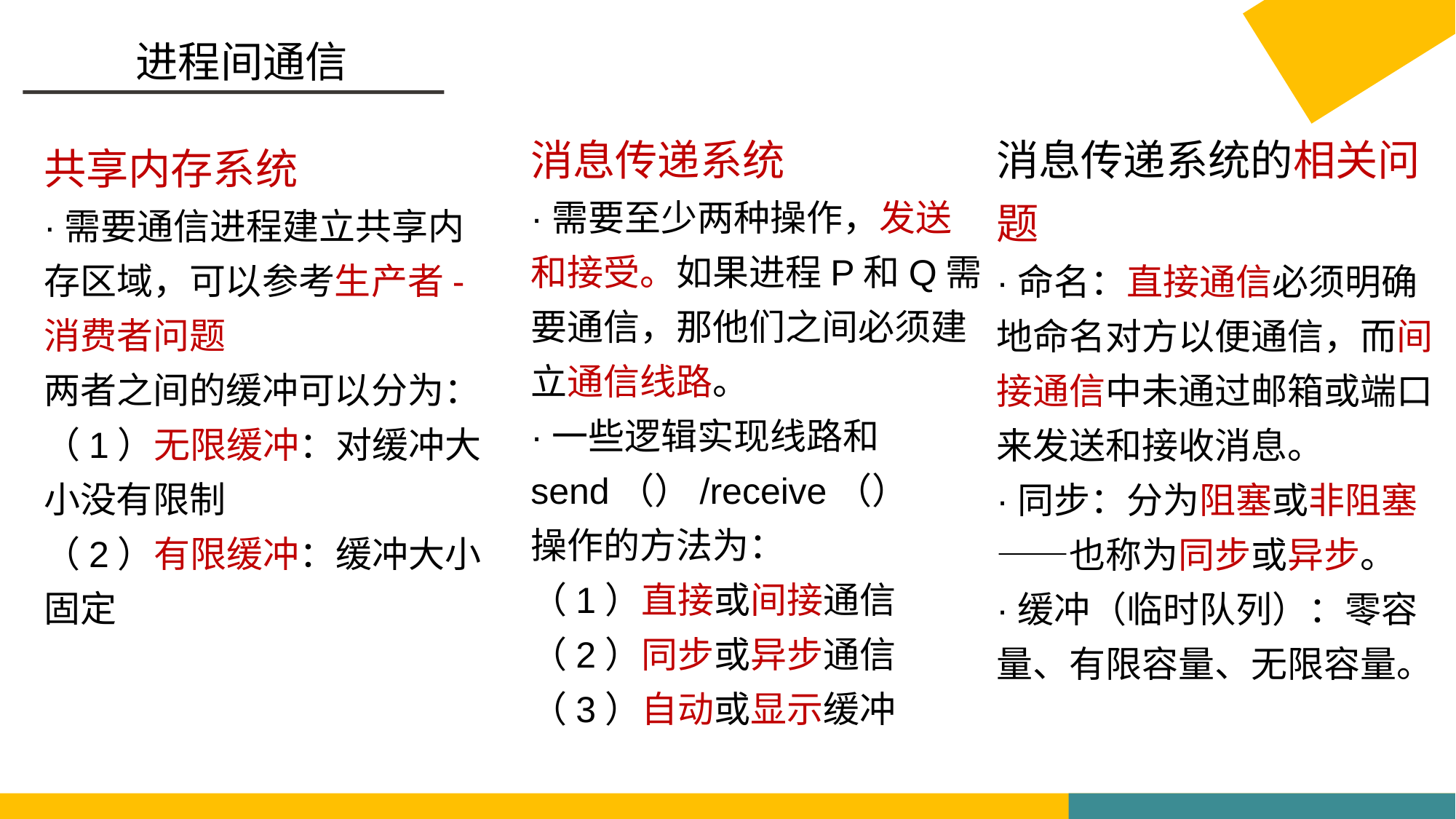

进程间通信

消息传递系统
·需要至少两种操作，发送和接受。如果进程P和Q需要通信，那他们之间必须建立通信线路。
·一些逻辑实现线路和send（）/receive（）
操作的方法为：
（1）直接或间接通信
（2）同步或异步通信
（3）自动或显示缓冲
消息传递系统的相关问题
·命名：直接通信必须明确地命名对方以便通信，而间接通信中未通过邮箱或端口来发送和接收消息。
·同步：分为阻塞或非阻塞——也称为同步或异步。
·缓冲（临时队列）：零容量、有限容量、无限容量。
共享内存系统
·需要通信进程建立共享内存区域，可以参考生产者-消费者问题
两者之间的缓冲可以分为：
（1）无限缓冲：对缓冲大小没有限制
（2）有限缓冲：缓冲大小固定